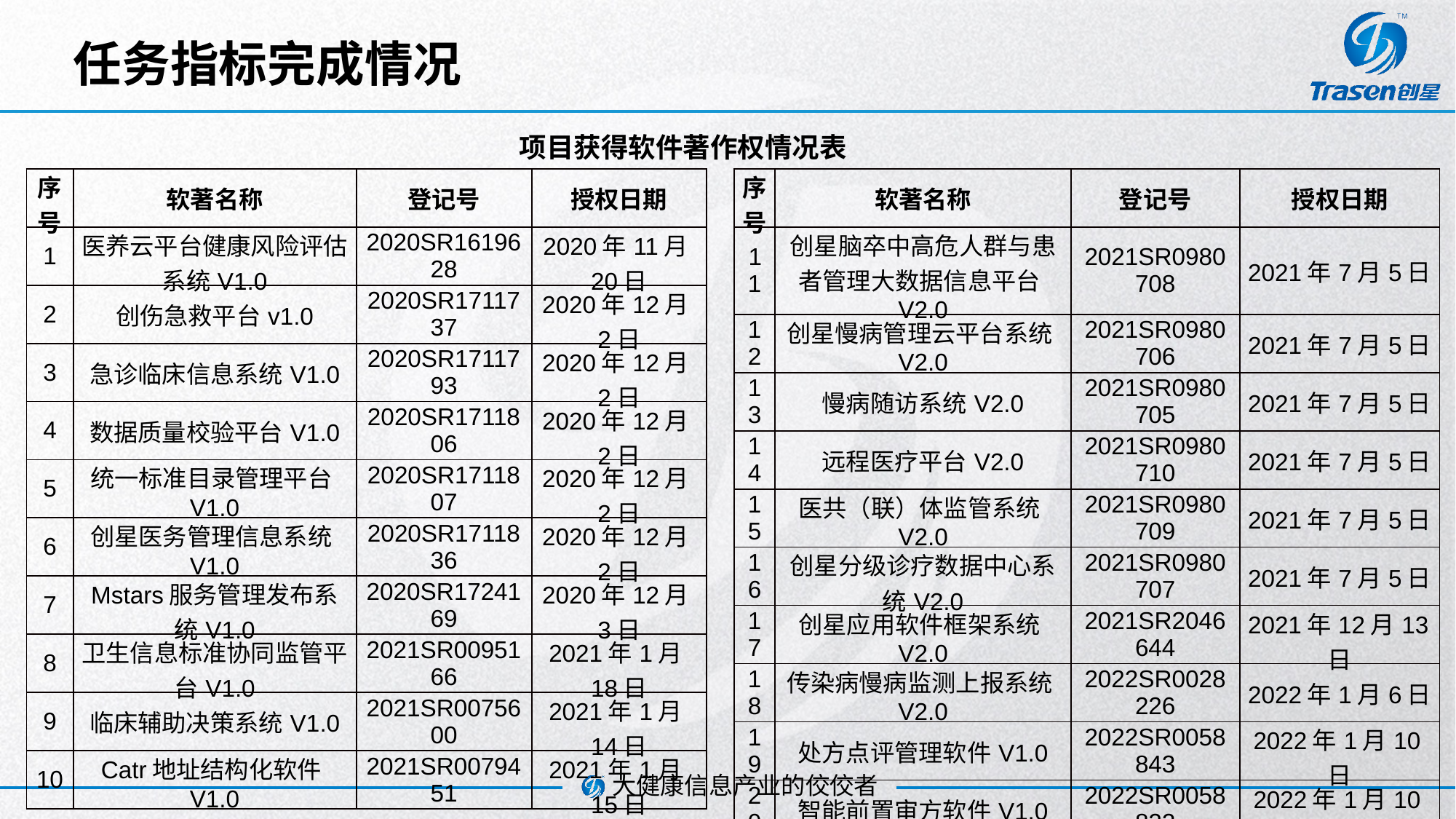

# 任务指标完成情况
 项目获得软件著作权情况表
| 序号 | 软著名称 | 登记号 | 授权日期 |
| --- | --- | --- | --- |
| 1 | 医养云平台健康风险评估系统V1.0 | 2020SR1619628 | 2020年11月20日 |
| 2 | 创伤急救平台v1.0 | 2020SR1711737 | 2020年12月2日 |
| 3 | 急诊临床信息系统V1.0 | 2020SR1711793 | 2020年12月2日 |
| 4 | 数据质量校验平台V1.0 | 2020SR1711806 | 2020年12月2日 |
| 5 | 统一标准目录管理平台V1.0 | 2020SR1711807 | 2020年12月2日 |
| 6 | 创星医务管理信息系统V1.0 | 2020SR1711836 | 2020年12月2日 |
| 7 | Mstars服务管理发布系统V1.0 | 2020SR1724169 | 2020年12月3日 |
| 8 | 卫生信息标准协同监管平台V1.0 | 2021SR0095166 | 2021年1月18日 |
| 9 | 临床辅助决策系统V1.0 | 2021SR0075600 | 2021年1月14日 |
| 10 | Catr地址结构化软件V1.0 | 2021SR0079451 | 2021年1月15日 |
| 序号 | 软著名称 | 登记号 | 授权日期 |
| --- | --- | --- | --- |
| 11 | 创星脑卒中高危人群与患者管理大数据信息平台V2.0 | 2021SR0980708 | 2021年7月5日 |
| 12 | 创星慢病管理云平台系统V2.0 | 2021SR0980706 | 2021年7月5日 |
| 13 | 慢病随访系统V2.0 | 2021SR0980705 | 2021年7月5日 |
| 14 | 远程医疗平台V2.0 | 2021SR0980710 | 2021年7月5日 |
| 15 | 医共（联）体监管系统V2.0 | 2021SR0980709 | 2021年7月5日 |
| 16 | 创星分级诊疗数据中心系统V2.0 | 2021SR0980707 | 2021年7月5日 |
| 17 | 创星应用软件框架系统V2.0 | 2021SR2046644 | 2021年12月13日 |
| 18 | 传染病慢病监测上报系统V2.0 | 2022SR0028226 | 2022年1月6日 |
| 19 | 处方点评管理软件V1.0 | 2022SR0058843 | 2022年1月10日 |
| 20 | 智能前置审方软件V1.0 | 2022SR0058822 | 2022年1月10日 |